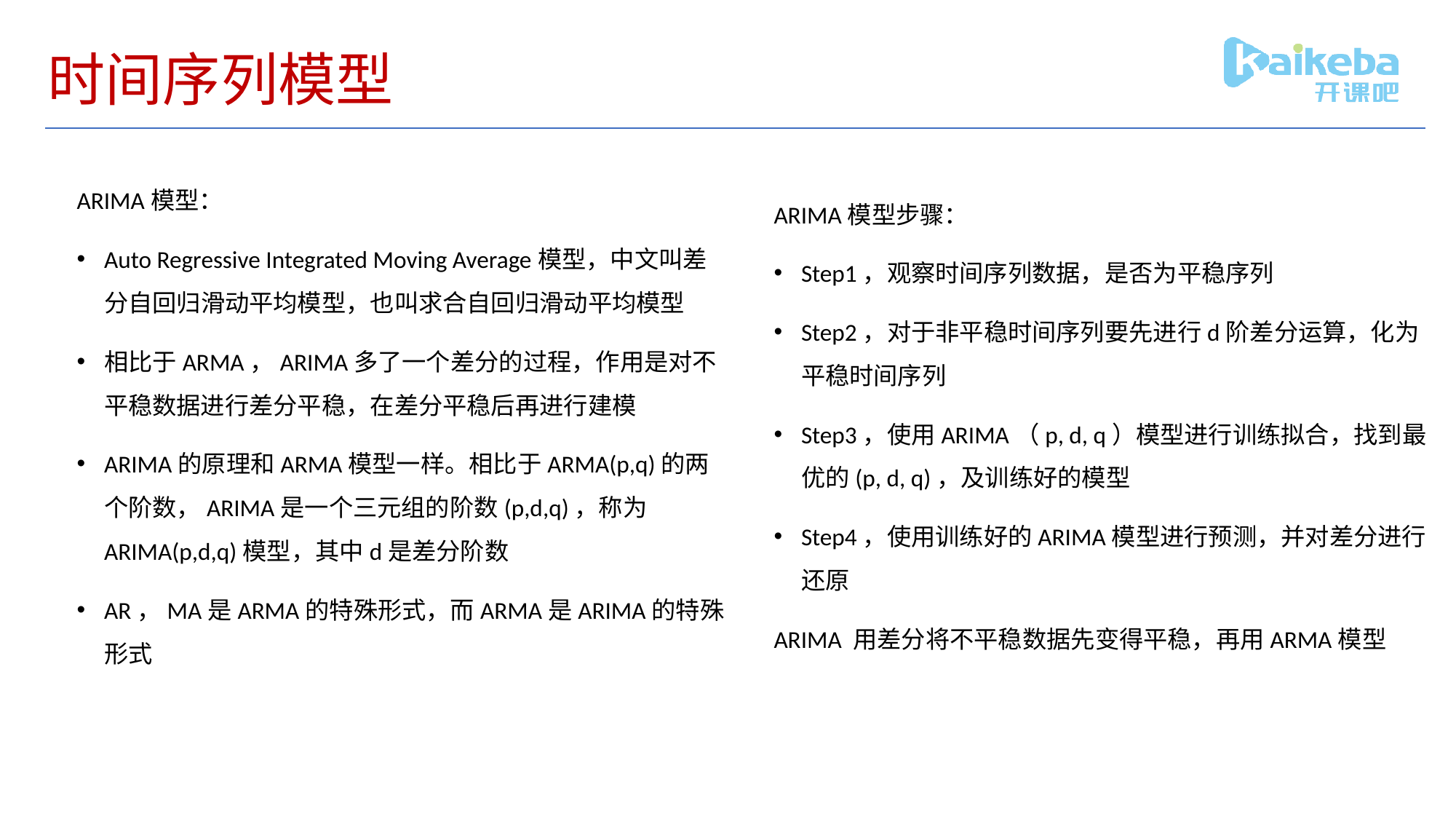

# 时间序列模型
ARIMA模型：
Auto Regressive Integrated Moving Average模型，中文叫差分自回归滑动平均模型，也叫求合自回归滑动平均模型
相比于ARMA，ARIMA多了一个差分的过程，作用是对不平稳数据进行差分平稳，在差分平稳后再进行建模
ARIMA的原理和ARMA模型一样。相比于ARMA(p,q)的两个阶数，ARIMA是一个三元组的阶数(p,d,q)，称为ARIMA(p,d,q)模型，其中d是差分阶数
AR，MA是ARMA的特殊形式，而ARMA是ARIMA的特殊形式
ARIMA模型步骤：
Step1，观察时间序列数据，是否为平稳序列
Step2，对于非平稳时间序列要先进行d阶差分运算，化为平稳时间序列
Step3，使用ARIMA（p, d, q）模型进行训练拟合，找到最优的(p, d, q)，及训练好的模型
Step4，使用训练好的ARIMA模型进行预测，并对差分进行还原
ARIMA 用差分将不平稳数据先变得平稳，再用ARMA模型